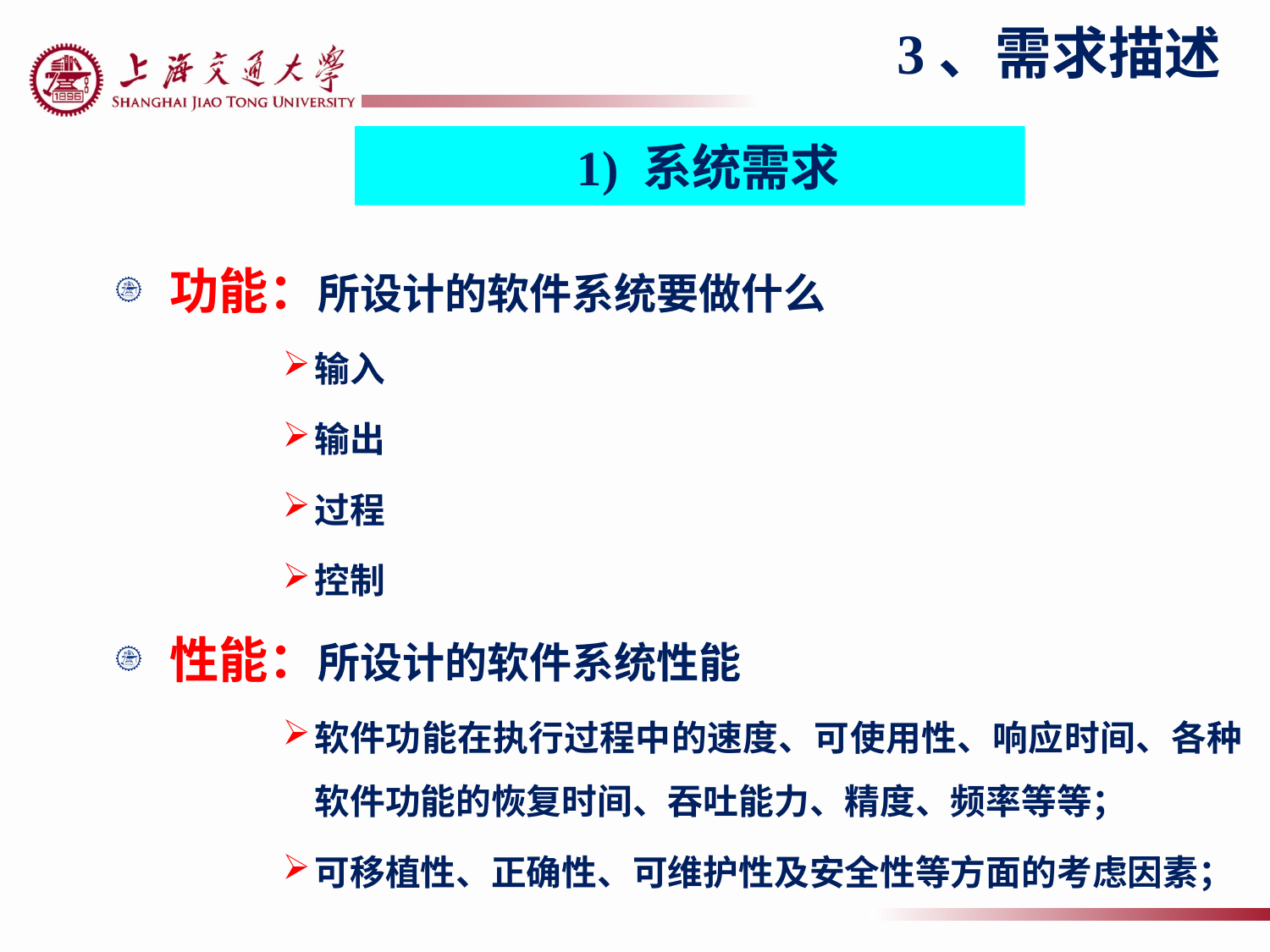

3、需求描述
1) 系统需求
功能：所设计的软件系统要做什么
输入
输出
过程
控制
性能：所设计的软件系统性能
软件功能在执行过程中的速度、可使用性、响应时间、各种软件功能的恢复时间、吞吐能力、精度、频率等等；
可移植性、正确性、可维护性及安全性等方面的考虑因素；